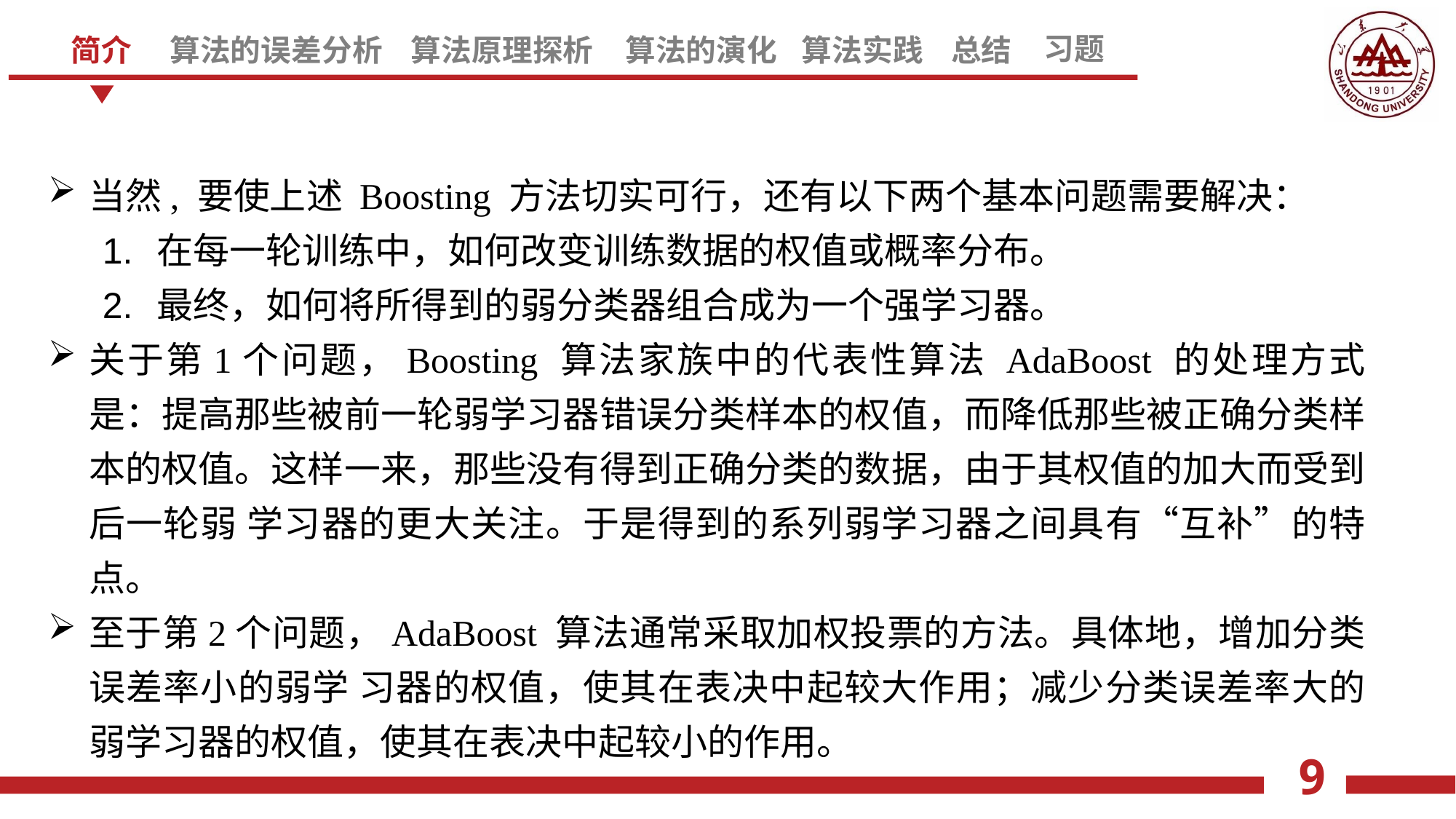

当然, 要使上述 Boosting 方法切实可行，还有以下两个基本问题需要解决：
在每一轮训练中，如何改变训练数据的权值或概率分布。
最终，如何将所得到的弱分类器组合成为一个强学习器。
关于第1个问题，Boosting 算法家族中的代表性算法 AdaBoost 的处理方式是：提高那些被前一轮弱学习器错误分类样本的权值，而降低那些被正确分类样本的权值。这样一来，那些没有得到正确分类的数据，由于其权值的加大而受到后一轮弱 学习器的更大关注。于是得到的系列弱学习器之间具有“互补”的特点。
至于第2个问题，AdaBoost 算法通常采取加权投票的方法。具体地，增加分类误差率小的弱学 习器的权值，使其在表决中起较大作用；减少分类误差率大的弱学习器的权值，使其在表决中起较小的作用。